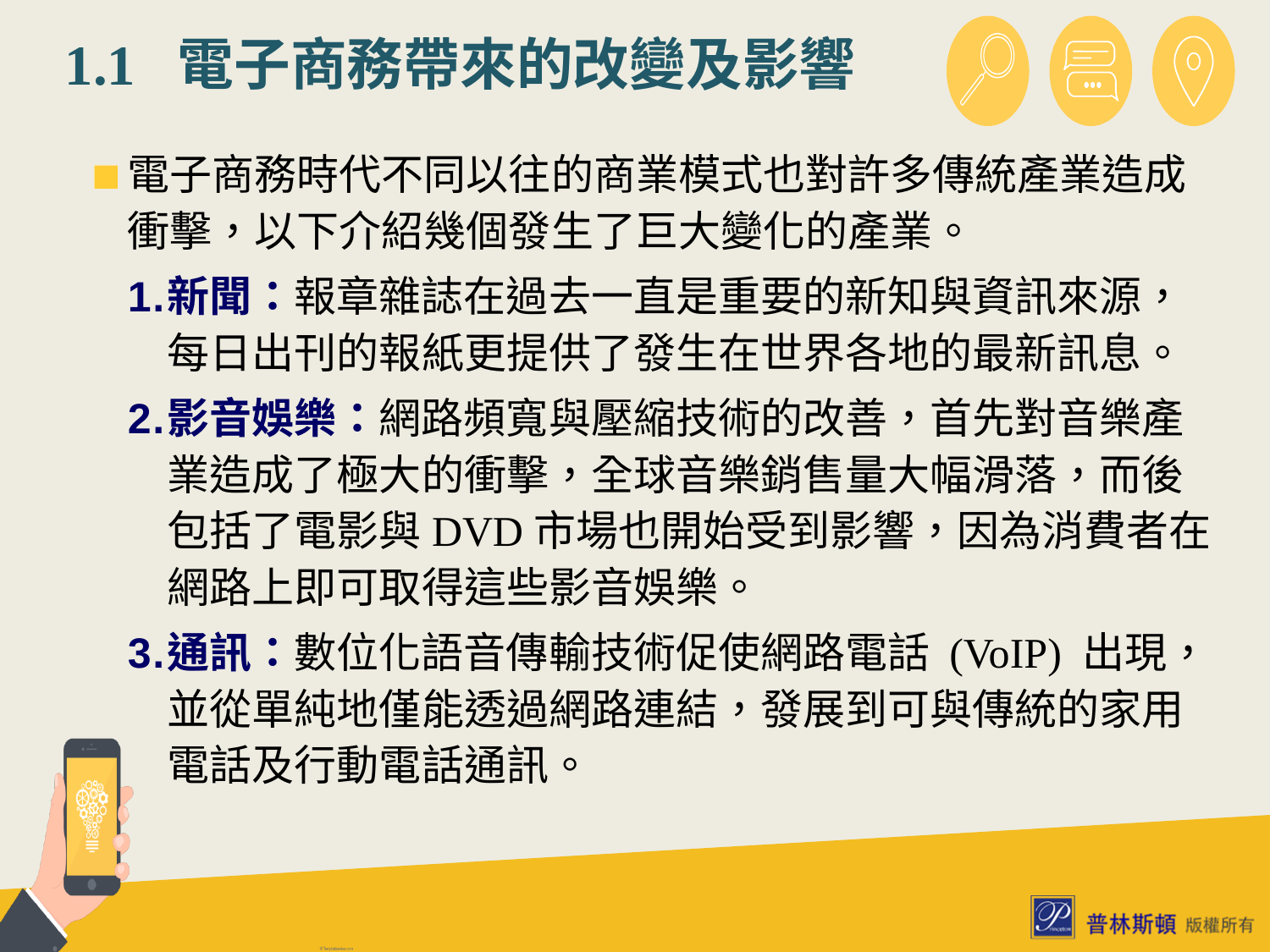

# 1.1  電子商務帶來的改變及影響
電子商務時代不同以往的商業模式也對許多傳統產業造成衝擊，以下介紹幾個發生了巨大變化的產業。
新聞：報章雜誌在過去一直是重要的新知與資訊來源，每日出刊的報紙更提供了發生在世界各地的最新訊息。
影音娛樂：網路頻寬與壓縮技術的改善，首先對音樂產業造成了極大的衝擊，全球音樂銷售量大幅滑落，而後包括了電影與DVD市場也開始受到影響，因為消費者在網路上即可取得這些影音娛樂。
通訊：數位化語音傳輸技術促使網路電話 (VoIP) 出現，並從單純地僅能透過網路連結，發展到可與傳統的家用電話及行動電話通訊。